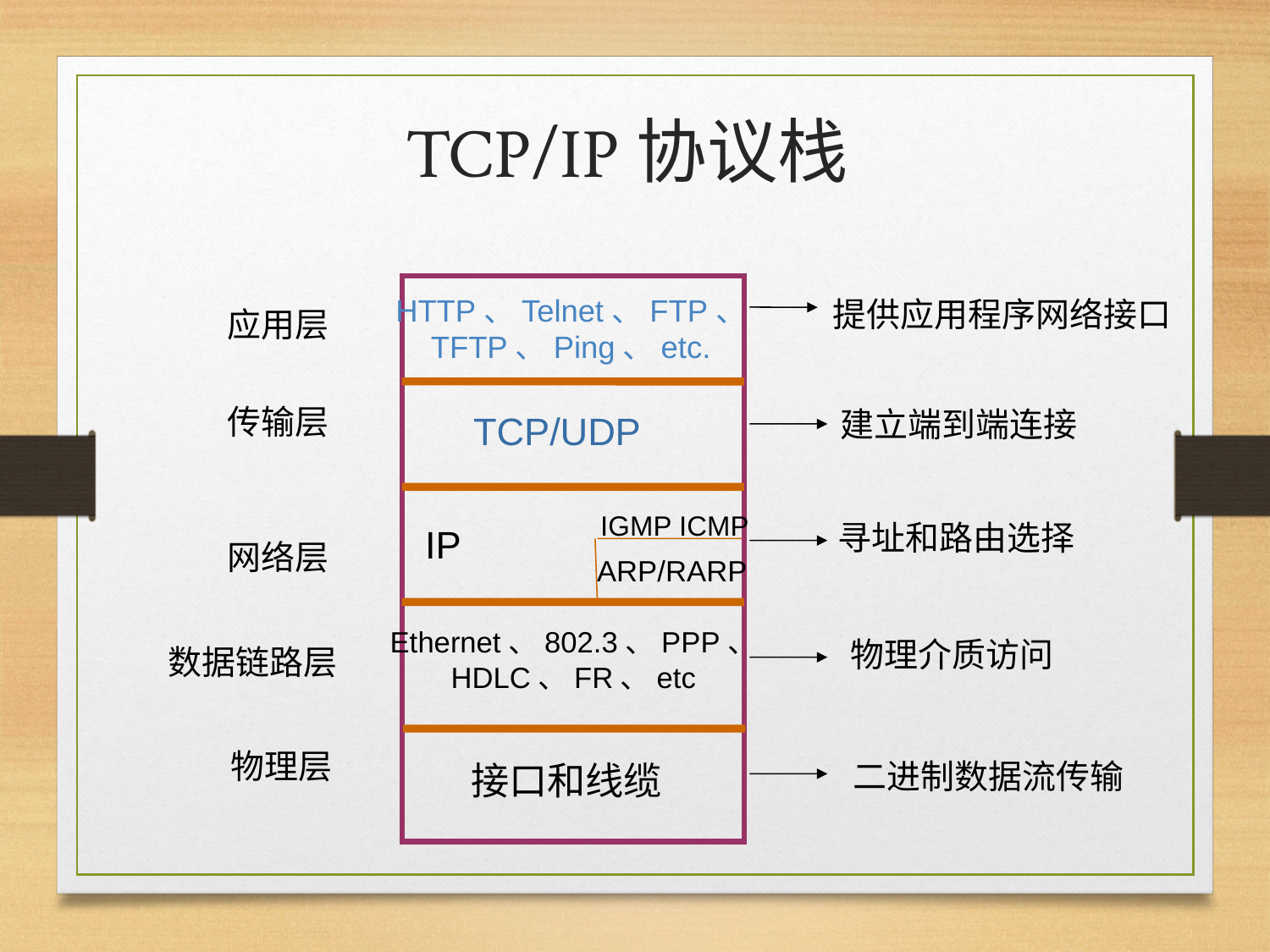

TCP/IP协议栈

HTTP、Telnet、FTP、
TFTP、Ping、etc.

TCP/UDP

IGMP ICMP

IP

ARP/RARP

Ethernet、802.3、PPP、
HDLC、FR、etc

接口和线缆

提供应用程序网络接口
应用层

传输层
建立端到端连接

寻址和路由选择
网络层

物理介质访问
  数据链路层

         物理层
二进制数据流传输